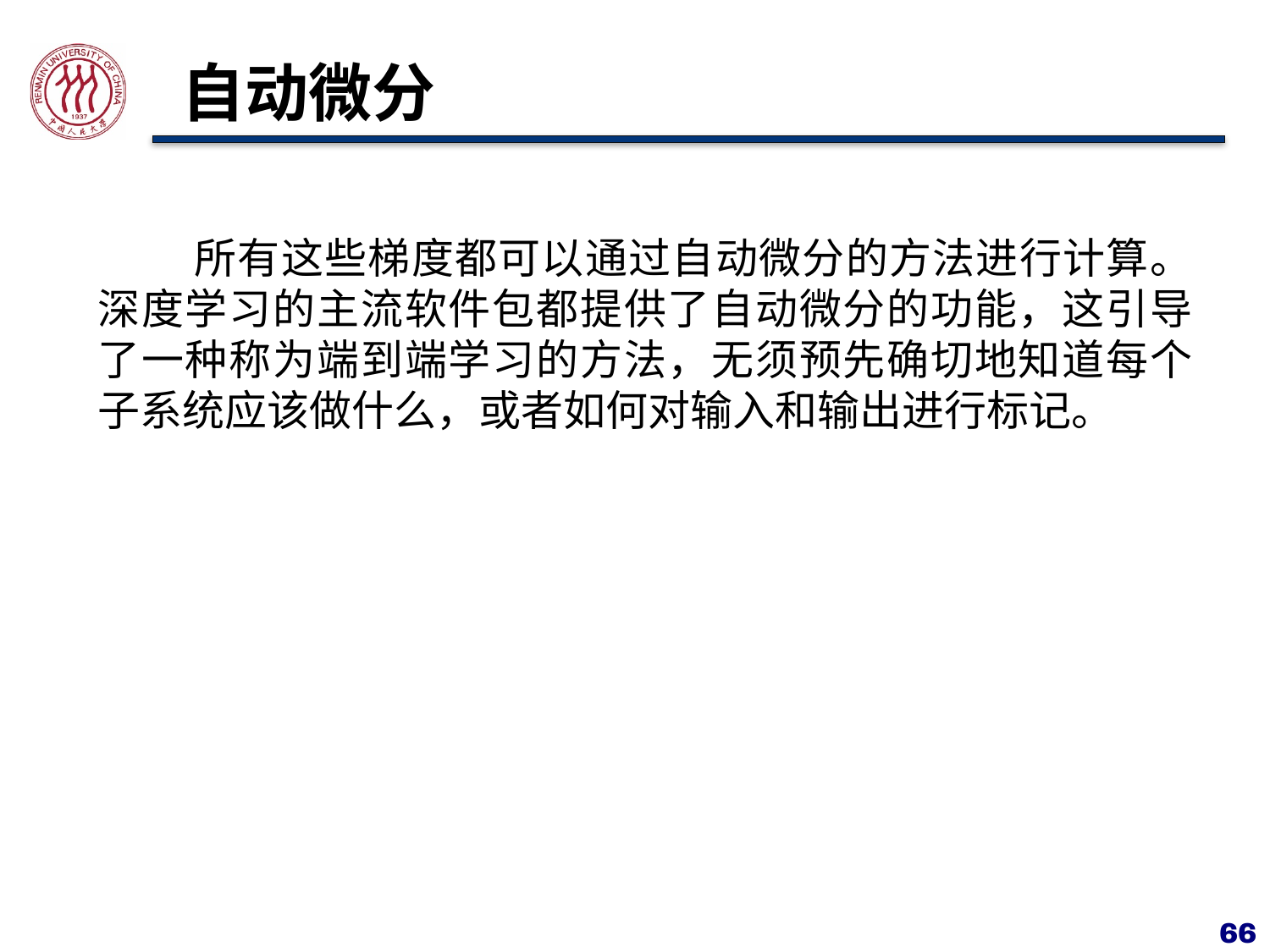

# 自动微分

        所有这些梯度都可以通过自动微分的方法进行计算。深度学习的主流软件包都提供了自动微分的功能，这引导了一种称为端到端学习的方法，无须预先确切地知道每个子系统应该做什么，或者如何对输入和输出进行标记。